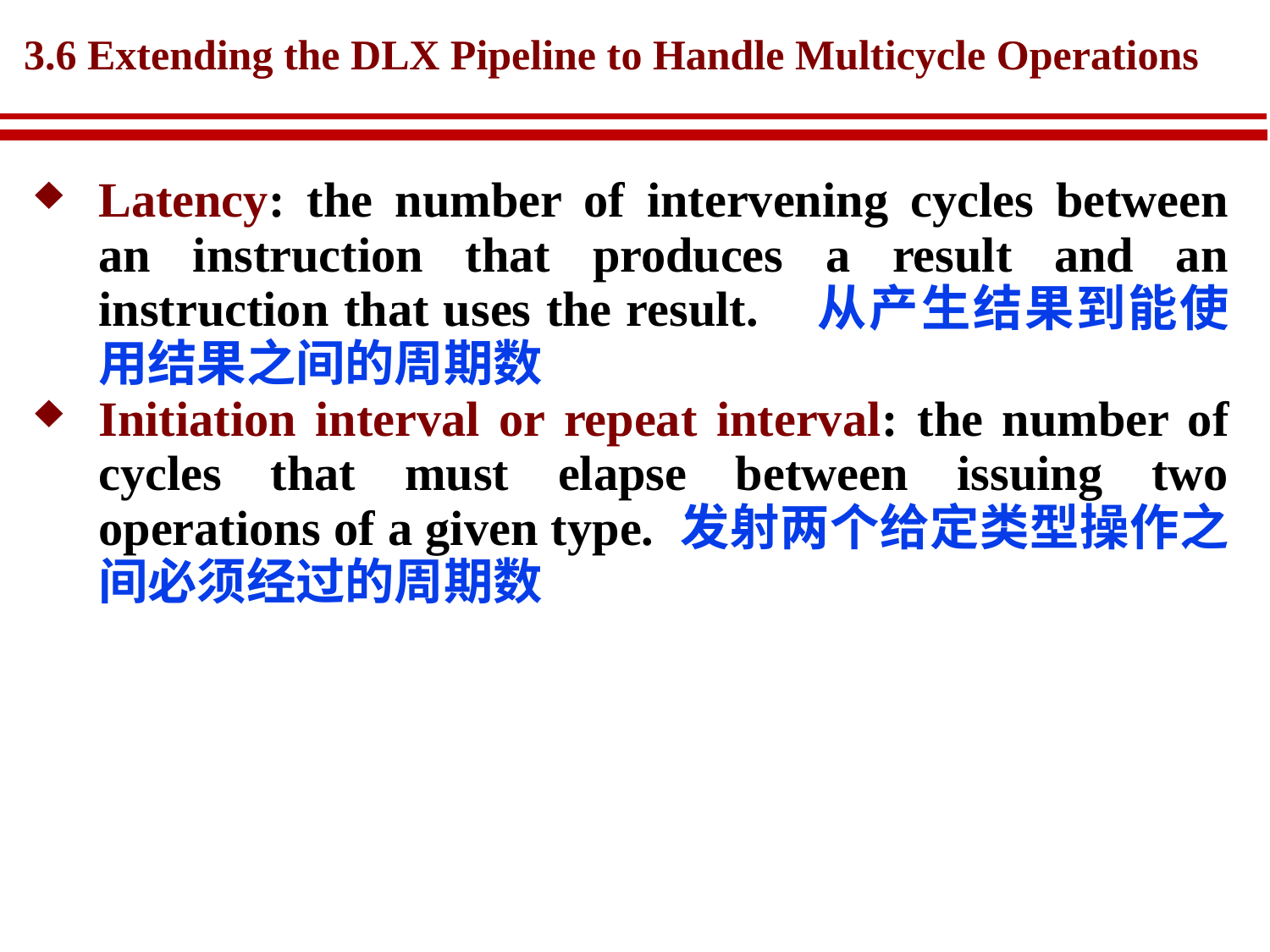

# 3.6 Extending the DLX Pipeline to Handle Multicycle Operations
Latency: the number of intervening cycles between an instruction that produces a result and an instruction that uses the result.   从产生结果到能使用结果之间的周期数
Initiation interval or repeat interval: the number of cycles that must elapse between issuing two operations of a given type. 发射两个给定类型操作之间必须经过的周期数